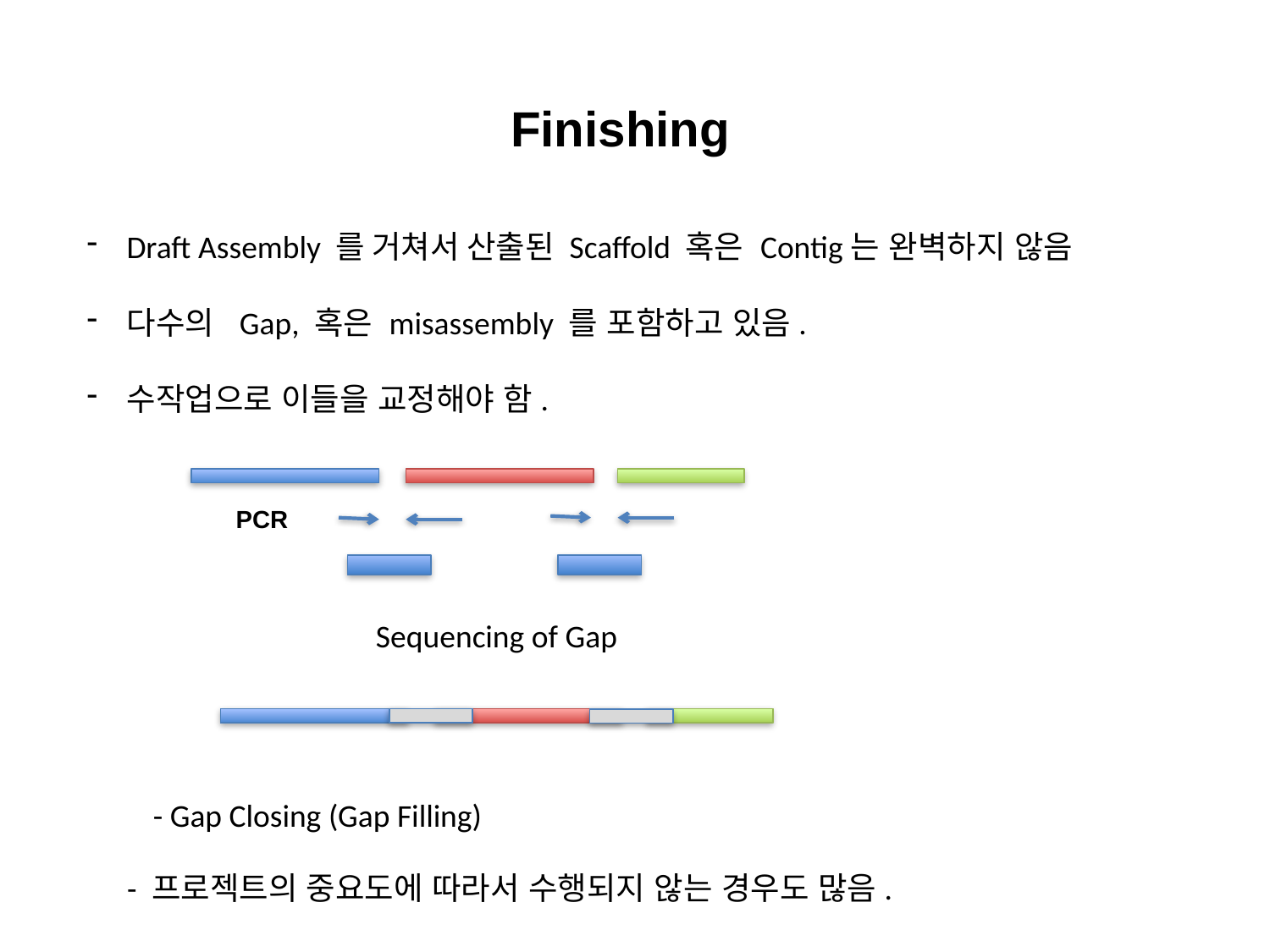

Finishing
Draft Assembly 를 거쳐서 산출된 Scaffold 혹은 Contig는 완벽하지 않음

다수의  Gap, 혹은 misassembly 를 포함하고 있음.

수작업으로 이들을 교정해야 함.

PCR

Sequencing of Gap

- Gap Closing (Gap Filling)
- 프로젝트의 중요도에 따라서 수행되지 않는 경우도 많음.